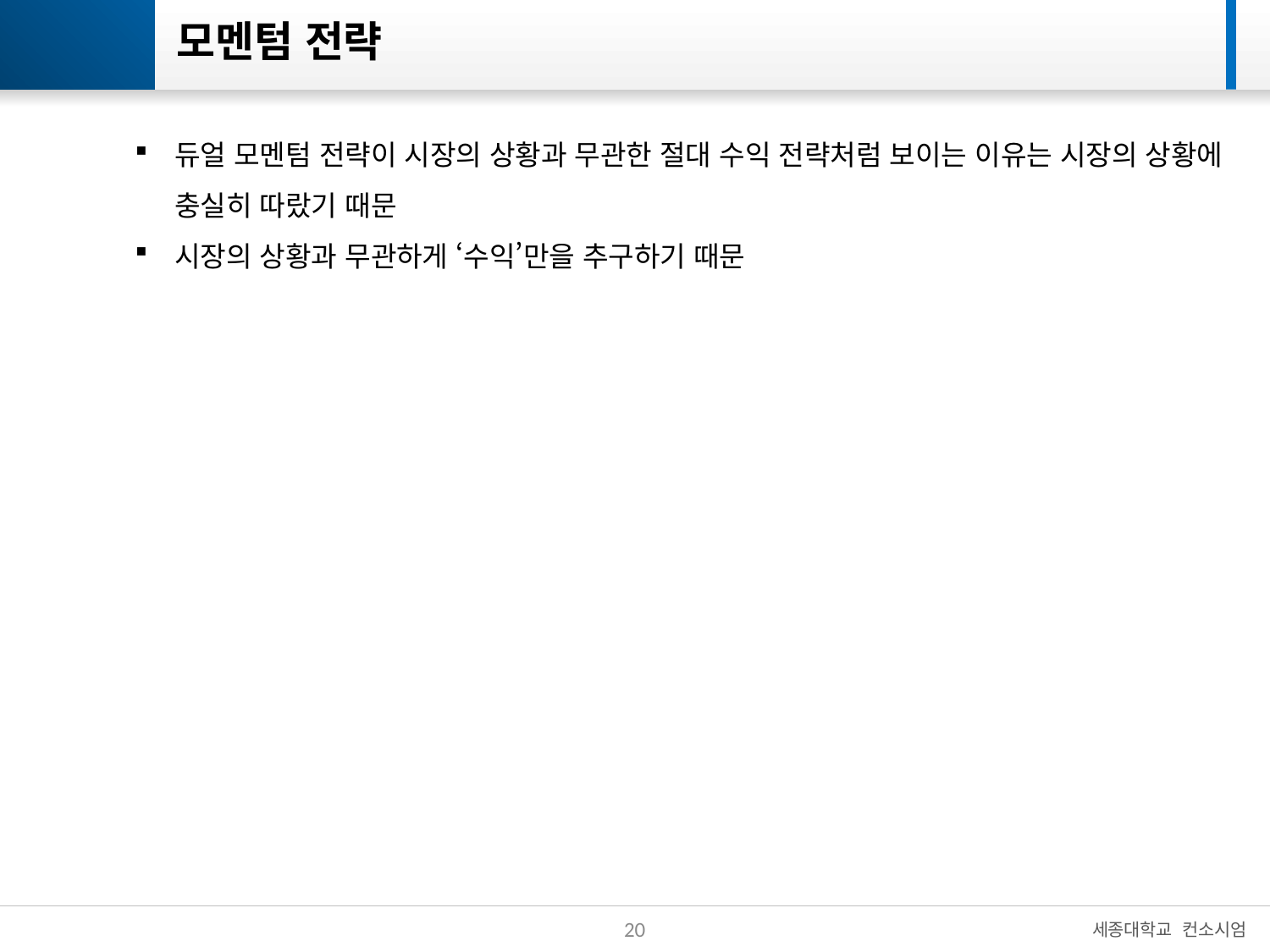

# 모멘텀 전략
듀얼 모멘텀 전략이 시장의 상황과 무관한 절대 수익 전략처럼 보이는 이유는 시장의 상황에 충실히 따랐기 때문
시장의 상황과 무관하게 ‘수익’만을 추구하기 때문